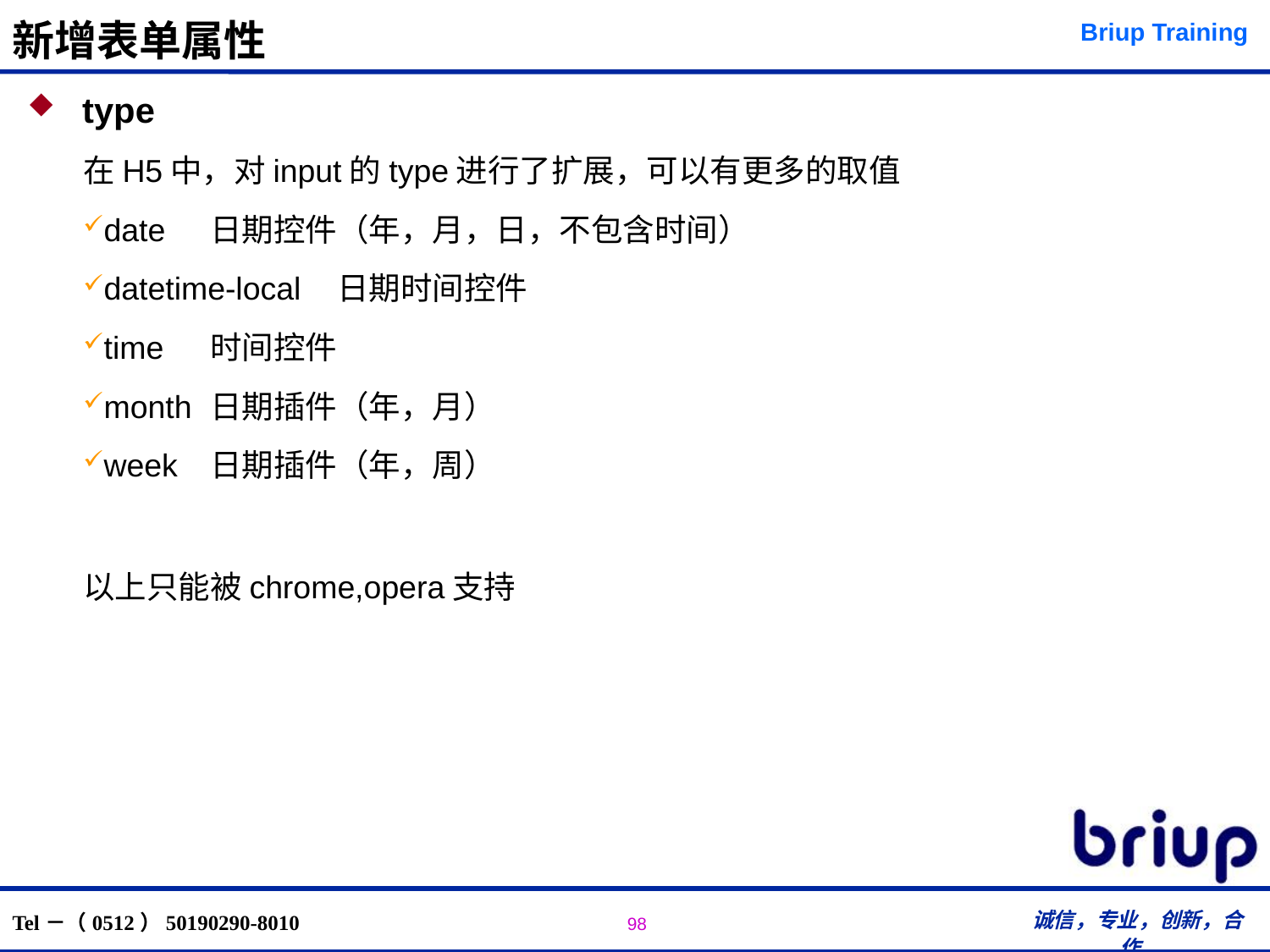

# 新增表单属性
 type
在H5中，对input的type进行了扩展，可以有更多的取值
date	日期控件（年，月，日，不包含时间）
datetime-local 	日期时间控件
time 	时间控件
month  	日期插件（年，月）
week 	日期插件（年，周）

以上只能被chrome,opera支持